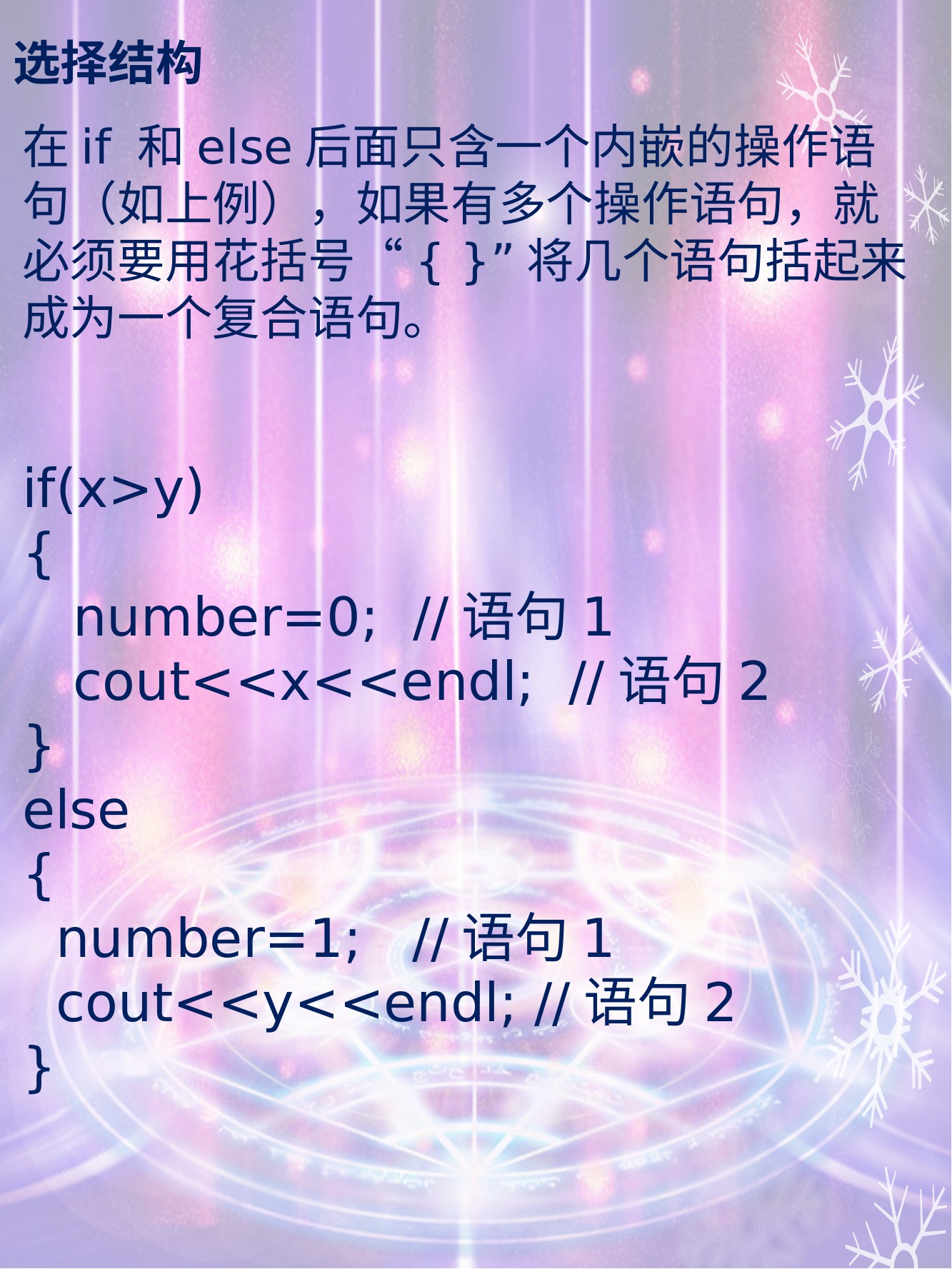

# 选择结构
在if 和else后面只含一个内嵌的操作语句（如上例），如果有多个操作语句，就必须要用花括号“{ }”将几个语句括起来成为一个复合语句。
if(x>y)
{
   number=0;  //语句1
   cout<<x<<endl;  //语句2
}
else
{
  number=1;   //语句1
  cout<<y<<endl; //语句2
}